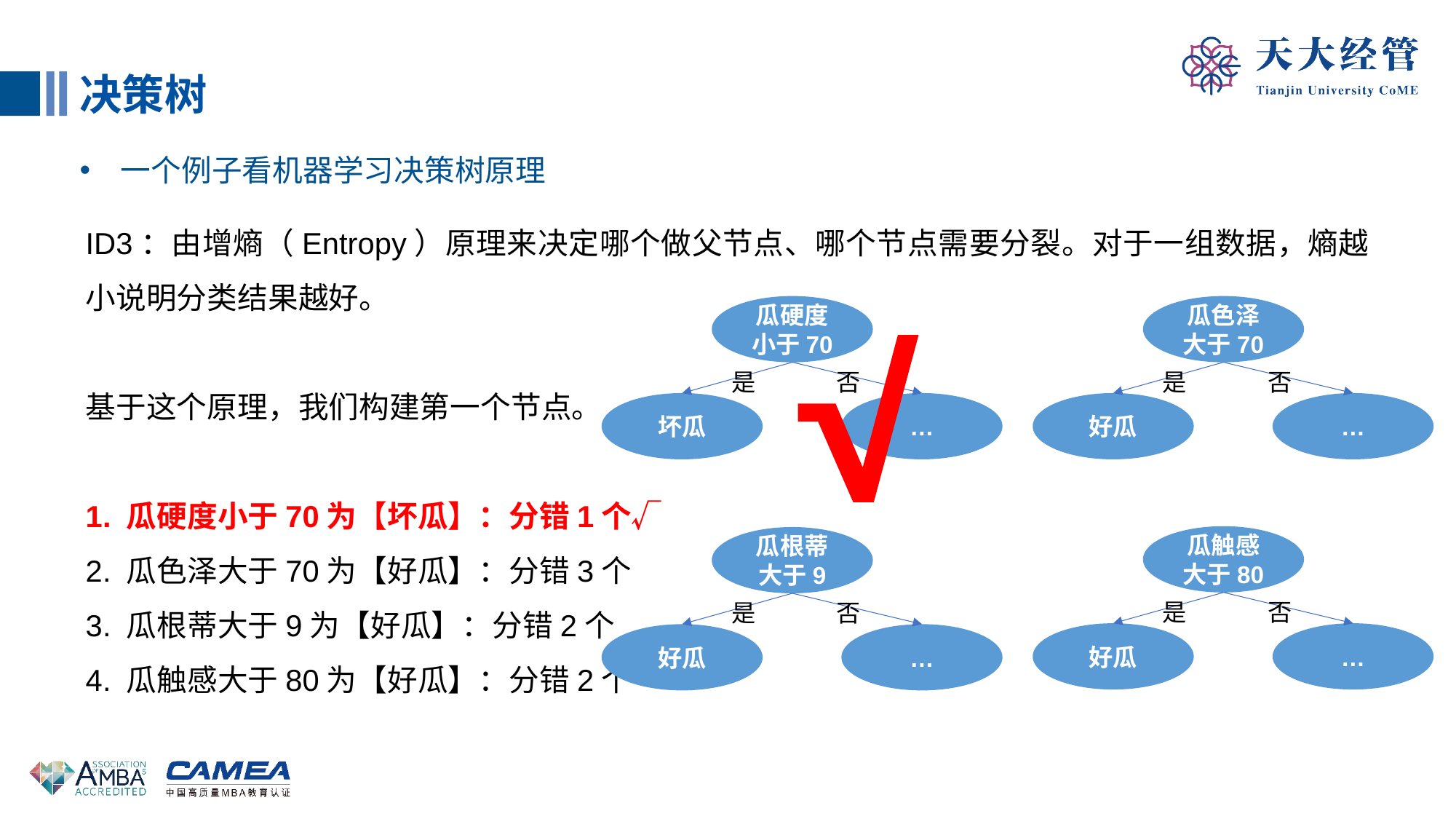

决策树

一个例子看机器学习决策树原理
ID3：由增熵（Entropy）原理来决定哪个做父节点、哪个节点需要分裂。对于一组数据，熵越小说明分类结果越好。

基于这个原理，我们构建第一个节点。

1. 瓜硬度小于70为【坏瓜】：分错1个√
2. 瓜色泽大于70为【好瓜】：分错3个
3. 瓜根蒂大于9为【好瓜】：分错2个
4. 瓜触感大于80为【好瓜】：分错2个
瓜硬度
小于70
瓜色泽大于70

否
否
是
是
坏瓜
…
好瓜
…
瓜触感
大于80
瓜根蒂
大于9
否
是
否
是
好瓜
…
好瓜
…